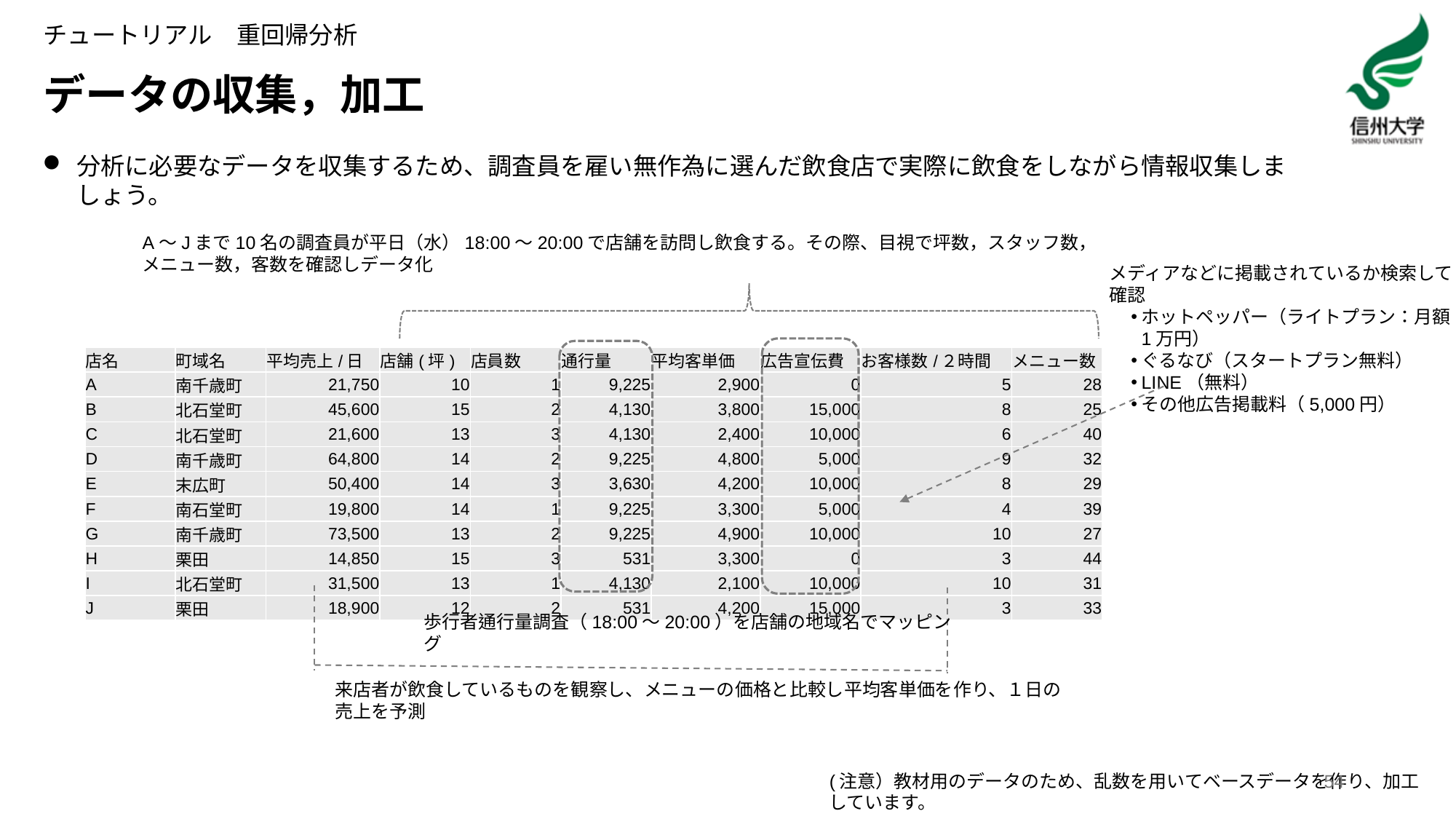

チュートリアル　重回帰分析
# データの収集，加工
分析に必要なデータを収集するため、調査員を雇い無作為に選んだ飲食店で実際に飲食をしながら情報収集しましょう。
A～Jまで10名の調査員が平日（水）18:00～20:00で店舗を訪問し飲食する。その際、目視で坪数，スタッフ数，メニュー数，客数を確認しデータ化
メディアなどに掲載されているか検索して確認
ホットペッパー（ライトプラン：月額1万円）
ぐるなび（スタートプラン無料）
LINE（無料）
その他広告掲載料（5,000円）

| 店名 | 町域名 | 平均売上/日 | 店舗(坪) | 店員数 | 通行量 | 平均客単価 | 広告宣伝費 | お客様数/２時間 | メニュー数 |
| --- | --- | --- | --- | --- | --- | --- | --- | --- | --- |
| A | 南千歳町 | 21,750 | 10 | 1 | 9,225 | 2,900 | 0 | 5 | 28 |
| B | 北石堂町 | 45,600 | 15 | 2 | 4,130 | 3,800 | 15,000 | 8 | 25 |
| C | 北石堂町 | 21,600 | 13 | 3 | 4,130 | 2,400 | 10,000 | 6 | 40 |
| D | 南千歳町 | 64,800 | 14 | 2 | 9,225 | 4,800 | 5,000 | 9 | 32 |
| E | 末広町 | 50,400 | 14 | 3 | 3,630 | 4,200 | 10,000 | 8 | 29 |
| F | 南石堂町 | 19,800 | 14 | 1 | 9,225 | 3,300 | 5,000 | 4 | 39 |
| G | 南千歳町 | 73,500 | 13 | 2 | 9,225 | 4,900 | 10,000 | 10 | 27 |
| H | 栗田 | 14,850 | 15 | 3 | 531 | 3,300 | 0 | 3 | 44 |
| I | 北石堂町 | 31,500 | 13 | 1 | 4,130 | 2,100 | 10,000 | 10 | 31 |
| J | 栗田 | 18,900 | 12 | 2 | 531 | 4,200 | 15,000 | 3 | 33 |
歩行者通行量調査（18:00～20:00）を店舗の地域名でマッピング
来店者が飲食しているものを観察し、メニューの価格と比較し平均客単価を作り、１日の売上を予測
54
(注意）教材用のデータのため、乱数を用いてベースデータを作り、加工しています。